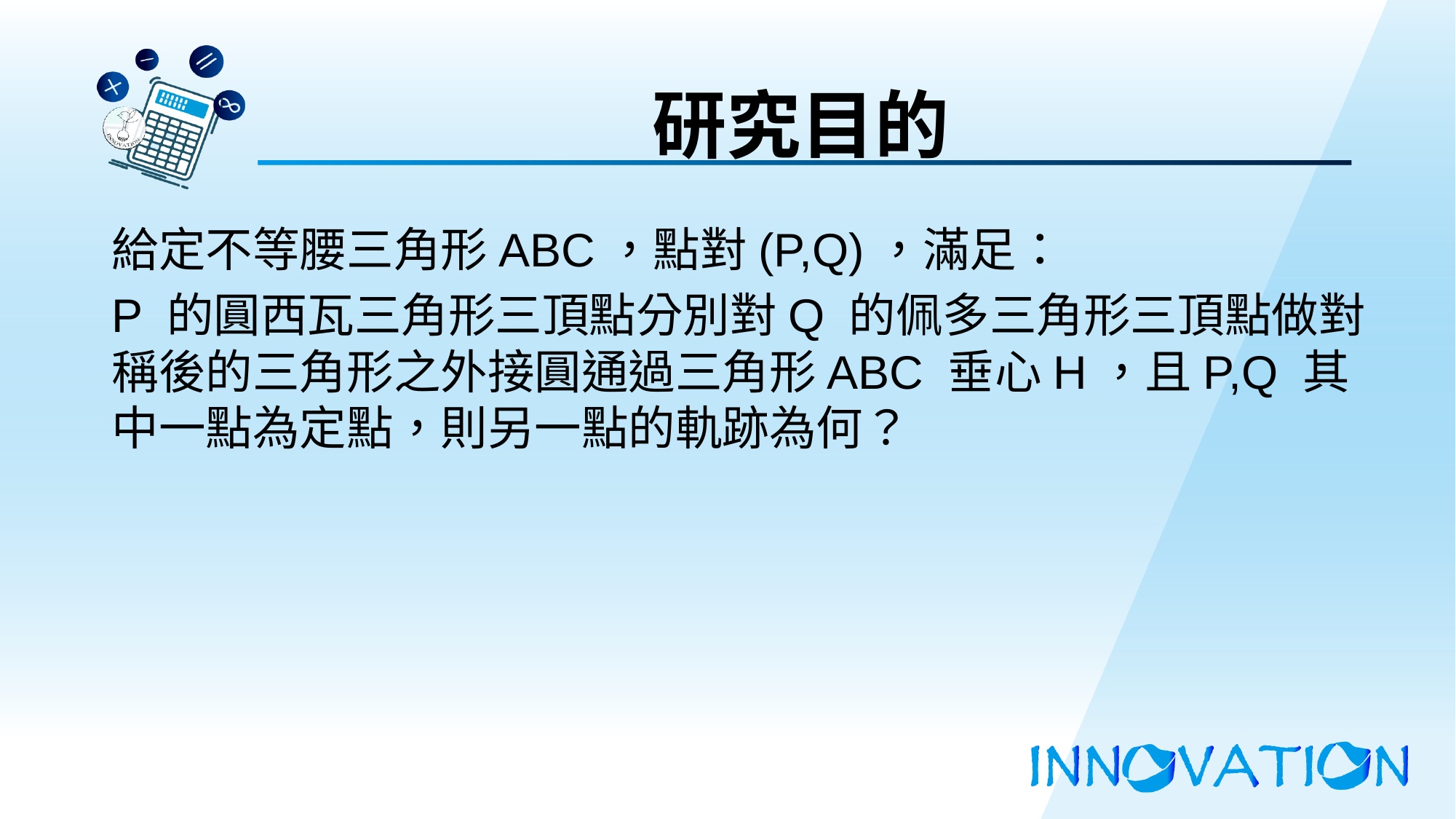

# 研究目的
給定不等腰三角形ABC，點對(P,Q)，滿足：
P 的圓西瓦三角形三頂點分別對Q 的佩多三角形三頂點做對稱後的三角形之外接圓通過三角形ABC 垂心H，且P,Q 其中一點為定點，則另一點的軌跡為何？